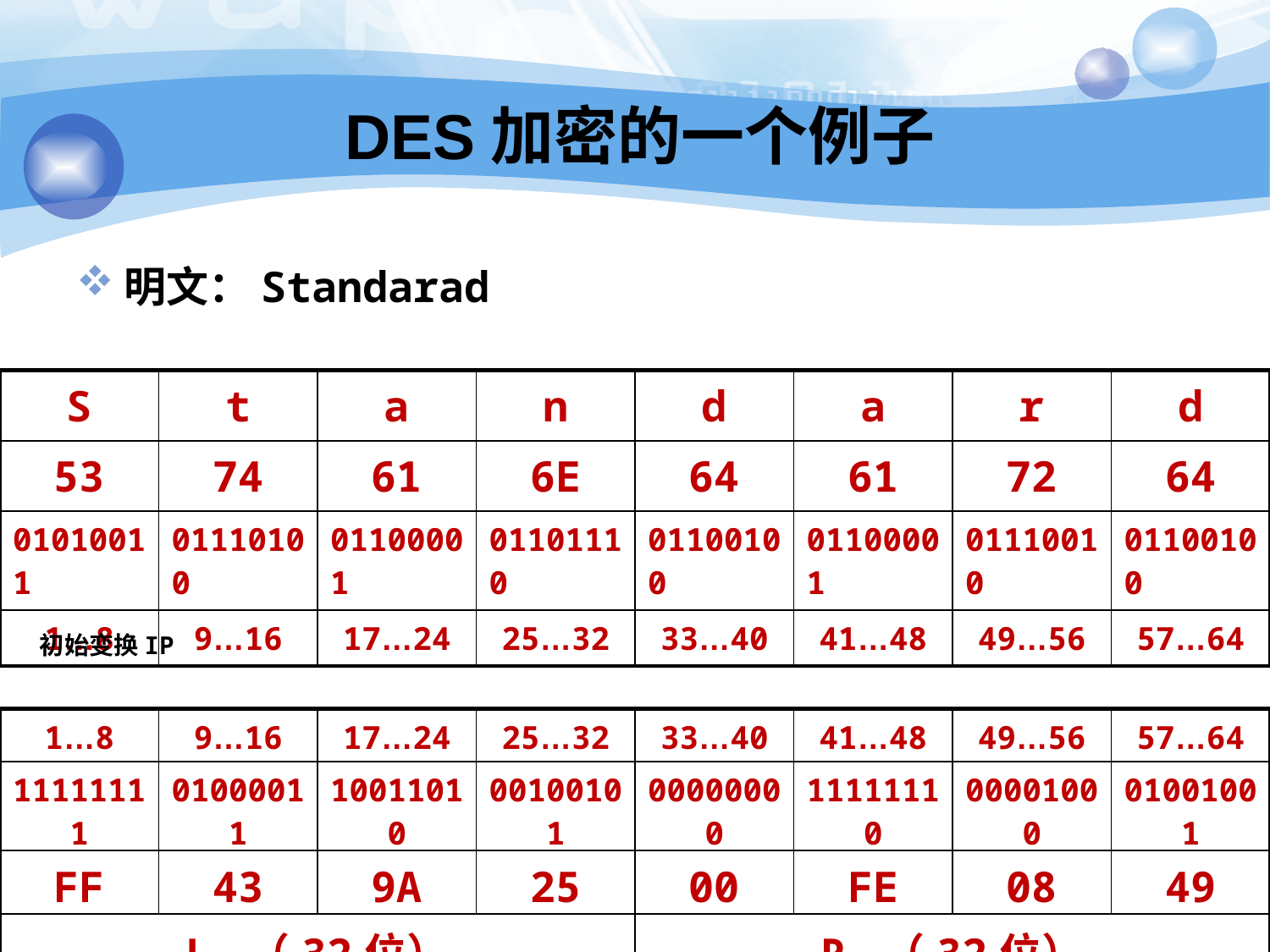

# DES加密的一个例子
明文：Standarad
| S | t | a | n | d | a | r | d |
| --- | --- | --- | --- | --- | --- | --- | --- |
| 53 | 74 | 61 | 6E | 64 | 61 | 72 | 64 |
| 01010011 | 01110100 | 01100001 | 01101110 | 01100100 | 01100001 | 01110010 | 01100100 |
| 1…8 | 9…16 | 17…24 | 25…32 | 33…40 | 41…48 | 49…56 | 57…64 |
初始变换IP
| 1…8 | 9…16 | 17…24 | 25…32 | 33…40 | 41…48 | 49…56 | 57…64 |
| --- | --- | --- | --- | --- | --- | --- | --- |
| 11111111 | 01000011 | 10011010 | 00100101 | 00000000 | 11111110 | 00001000 | 01001001 |
| FF | 43 | 9A | 25 | 00 | FE | 08 | 49 |
| L0 （32位） |  |  |  | R0 （32位） |  |  |  |